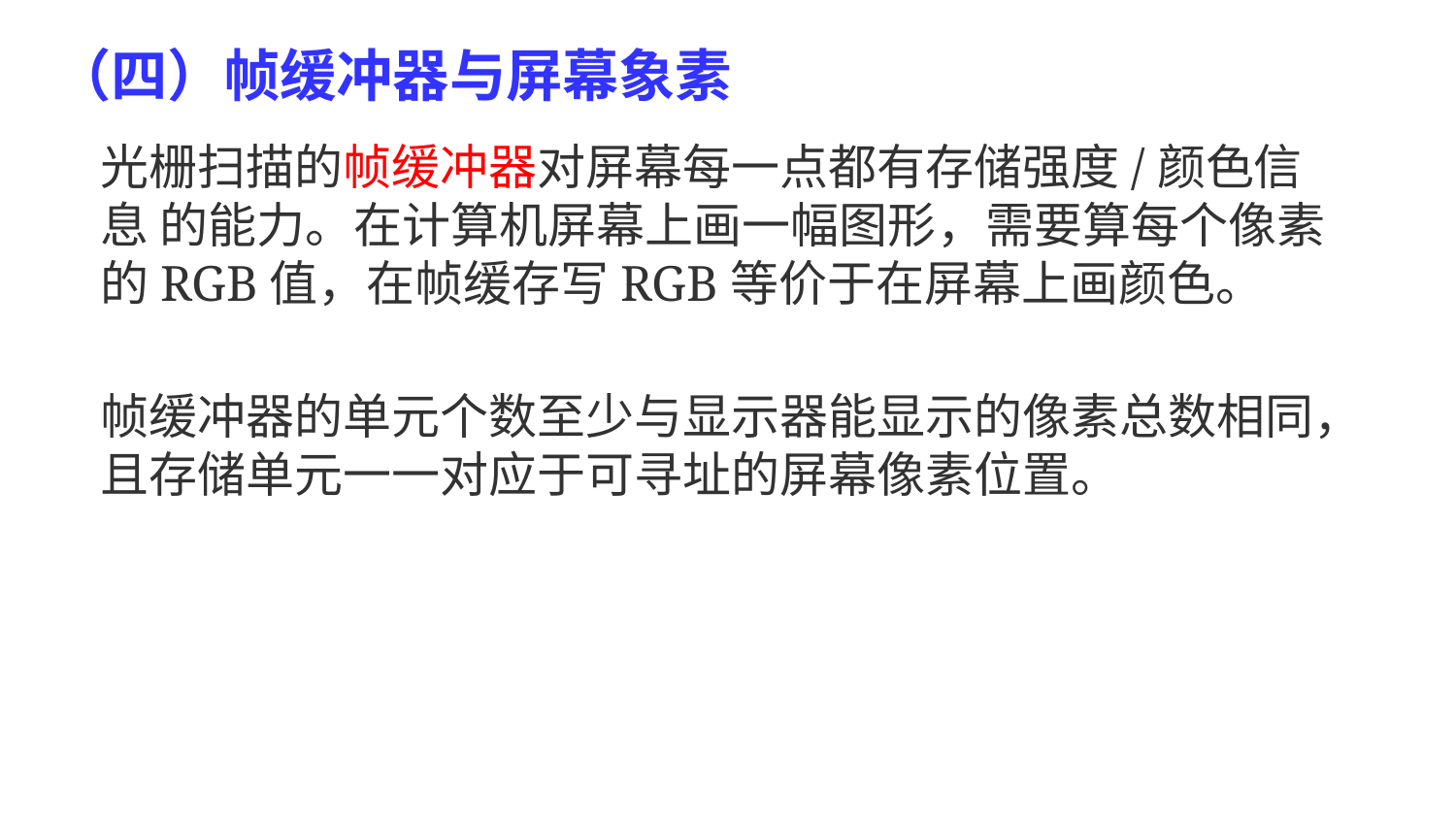

# （四）帧缓冲器与屏幕象素
光栅扫描的帧缓冲器对屏幕每一点都有存储强度/颜色信息 的能力。在计算机屏幕上画一幅图形，需要算每个像素的RGB值，在帧缓存写RGB等价于在屏幕上画颜色。

帧缓冲器的单元个数至少与显示器能显示的像素总数相同，且存储单元一一对应于可寻址的屏幕像素位置。